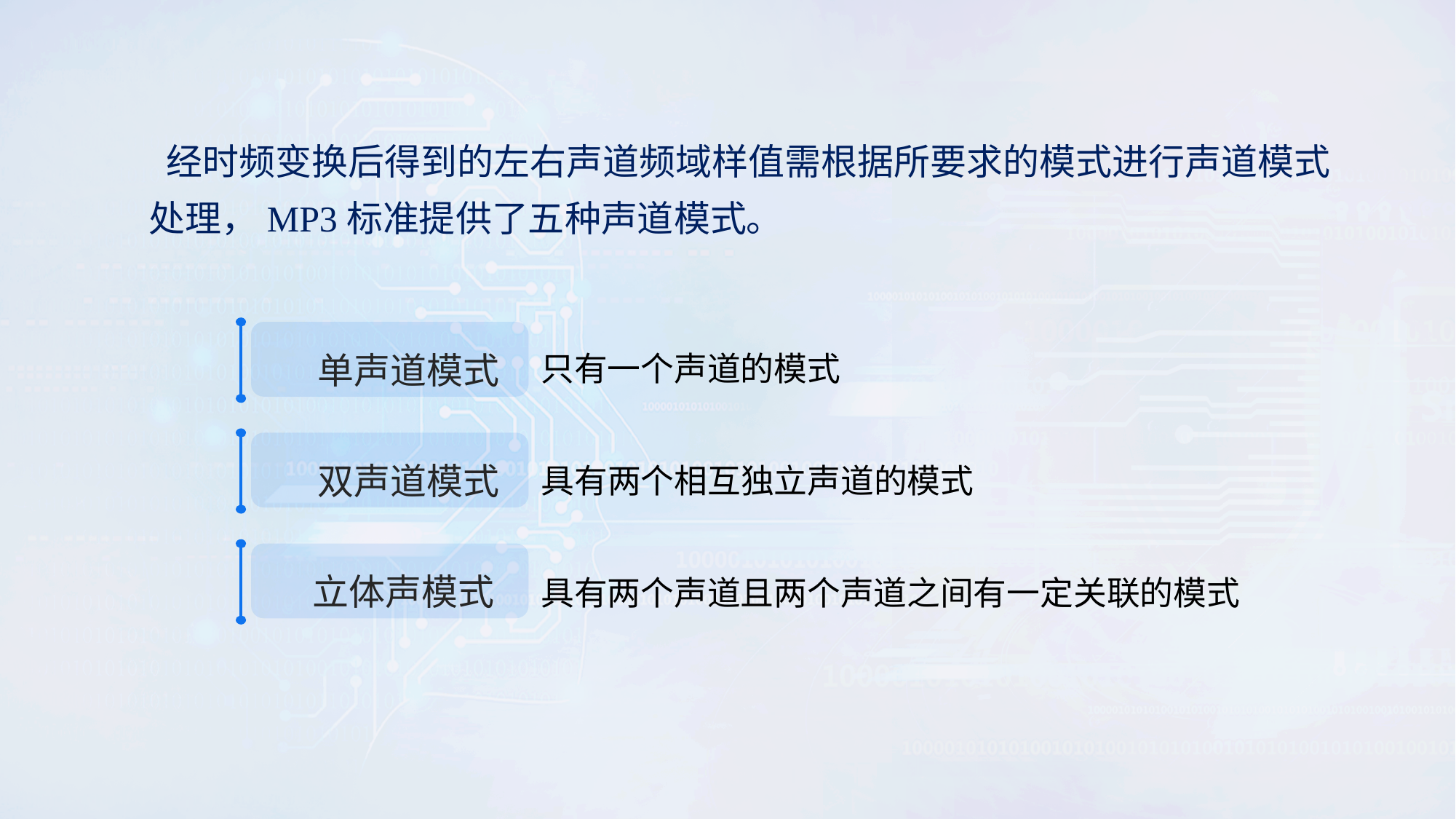

经时频变换后得到的左右声道频域样值需根据所要求的模式进行声道模式处理，MP3标准提供了五种声道模式。

单声道模式

只有一个声道的模式

双声道模式

具有两个相互独立声道的模式

立体声模式

具有两个声道且两个声道之间有一定关联的模式